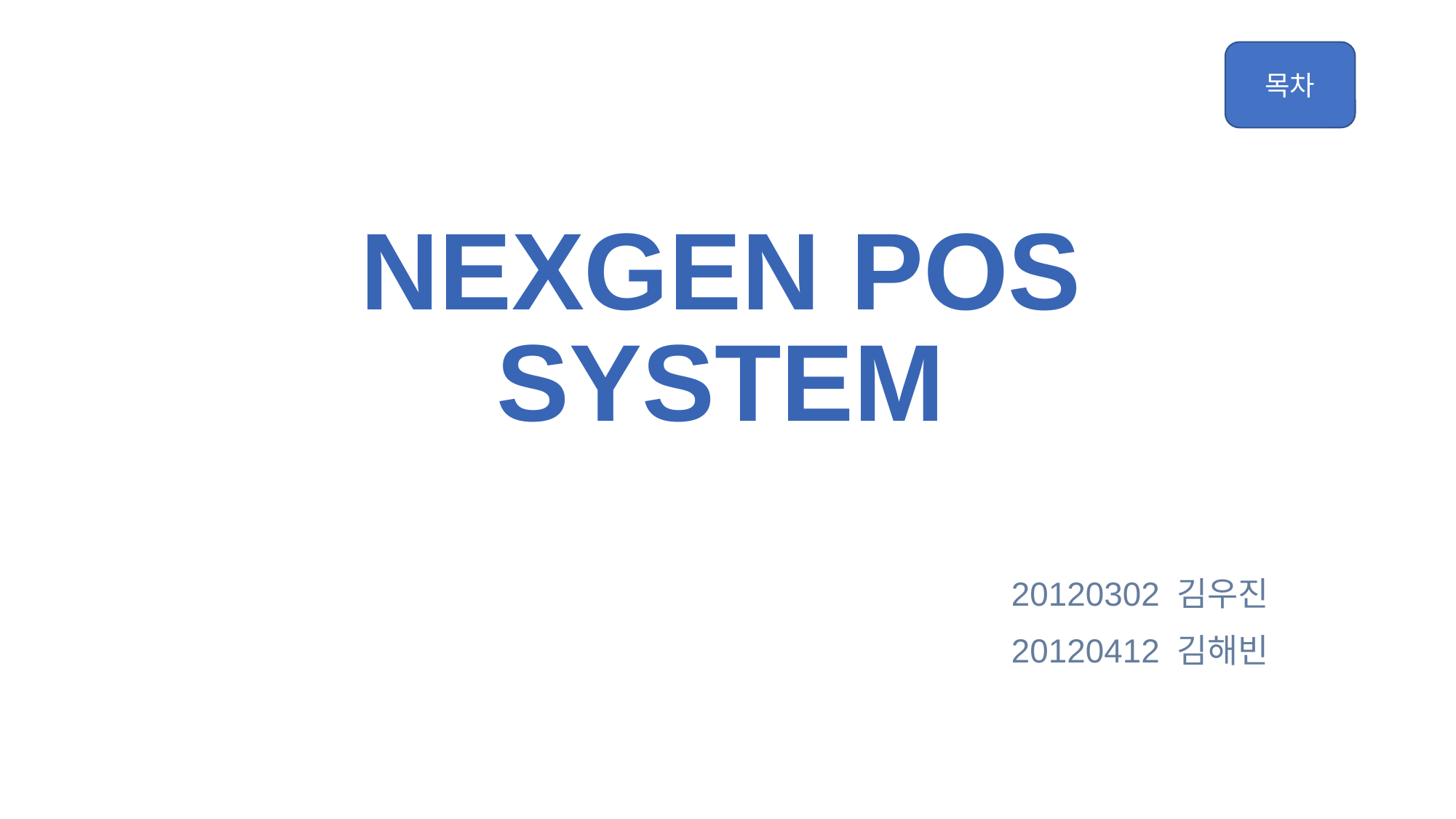

# NexGEn pos system

20120302 김우진
20120412 김해빈